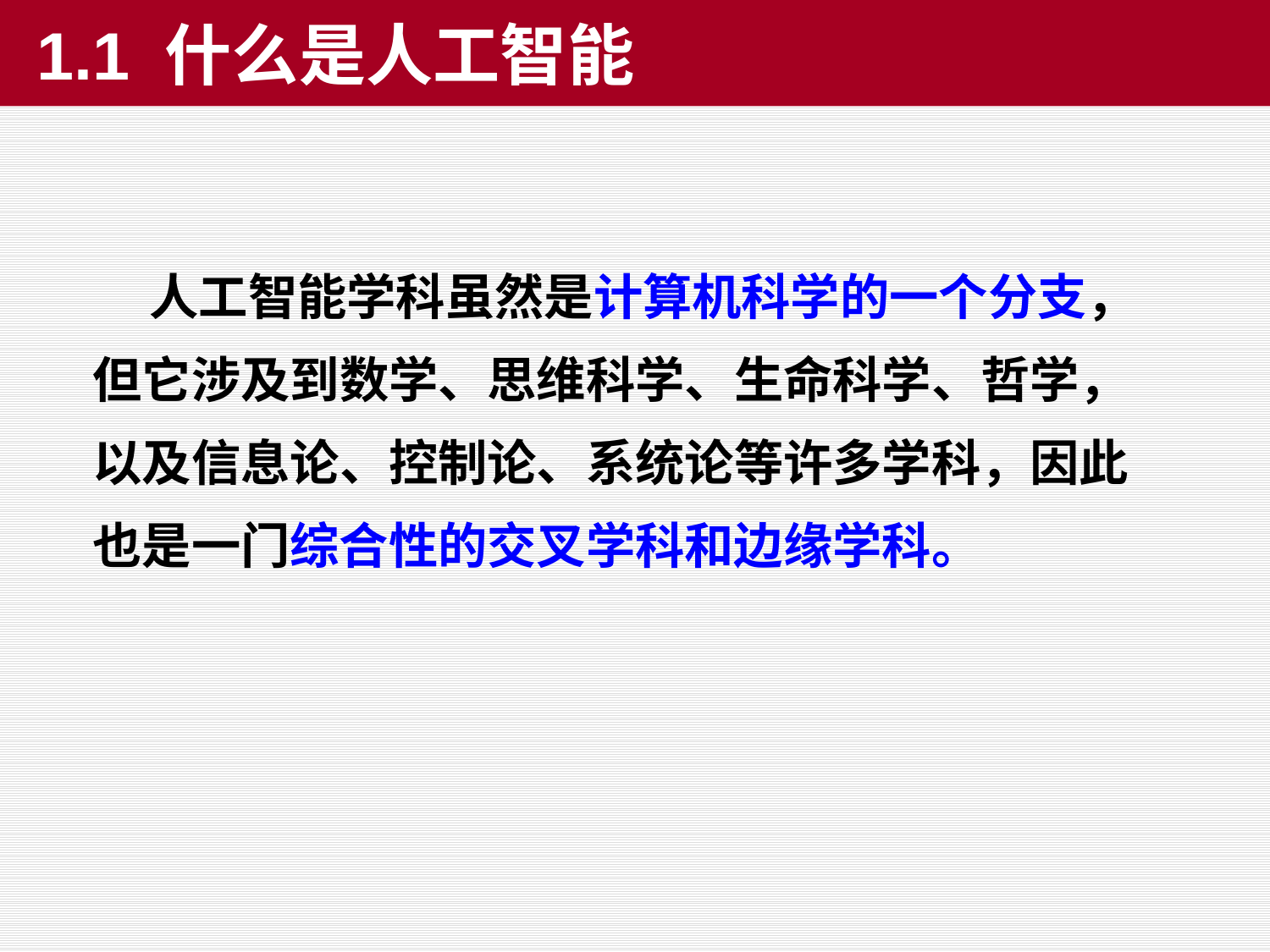

1.1 什么是人工智能
    人工智能学科虽然是计算机科学的一个分支，但它涉及到数学、思维科学、生命科学、哲学，以及信息论、控制论、系统论等许多学科，因此也是一门综合性的交叉学科和边缘学科。